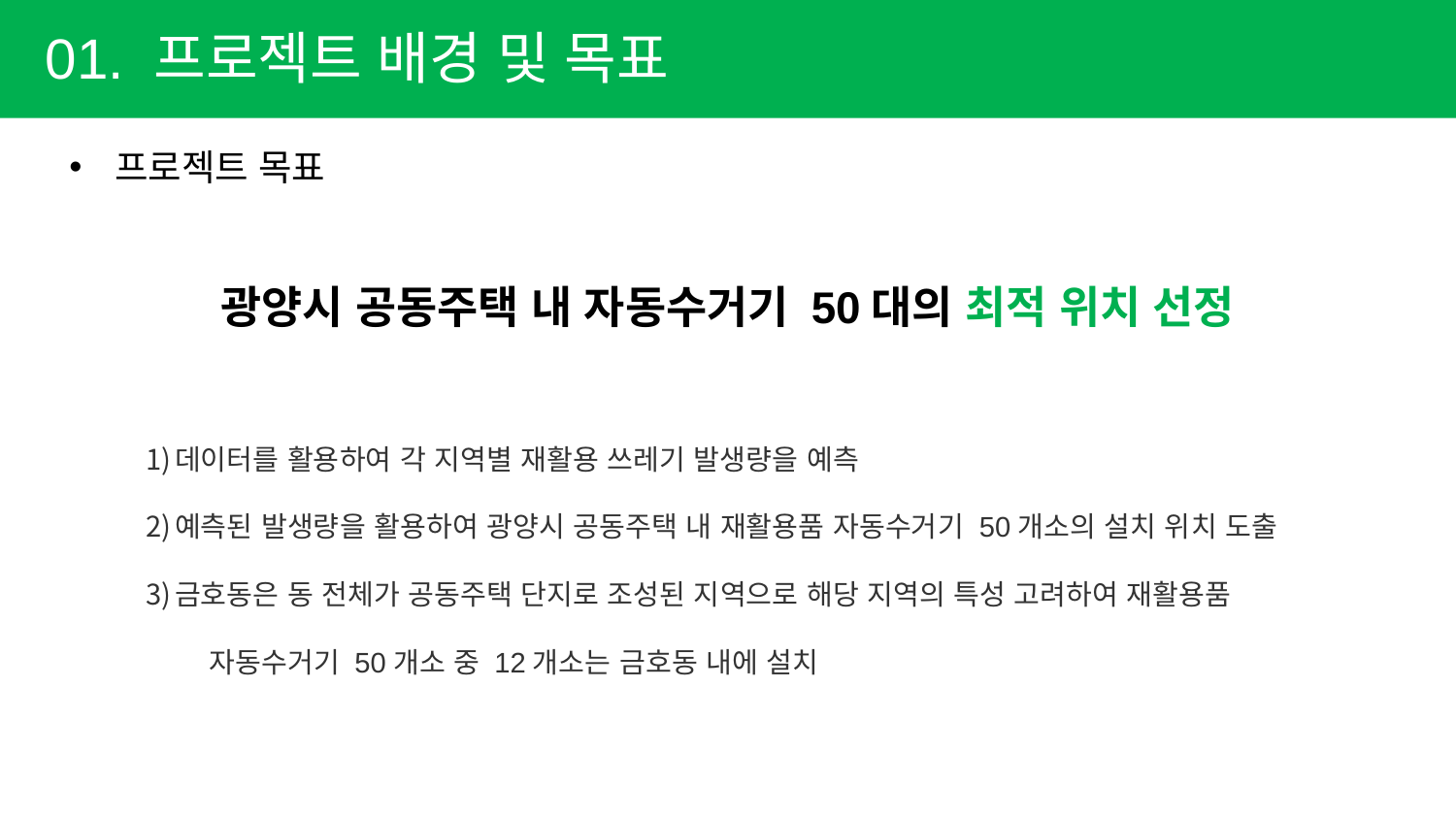

01. 프로젝트 배경 및 목표
프로젝트 목표
광양시 공동주택 내 자동수거기 50대의 최적 위치 선정
데이터를 활용하여 각 지역별 재활용 쓰레기 발생량을 예측
예측된 발생량을 활용하여 광양시 공동주택 내 재활용품 자동수거기 50개소의 설치 위치 도출
금호동은 동 전체가 공동주택 단지로 조성된 지역으로 해당 지역의 특성 고려하여 재활용품
       자동수거기 50개소 중 12개소는 금호동 내에 설치